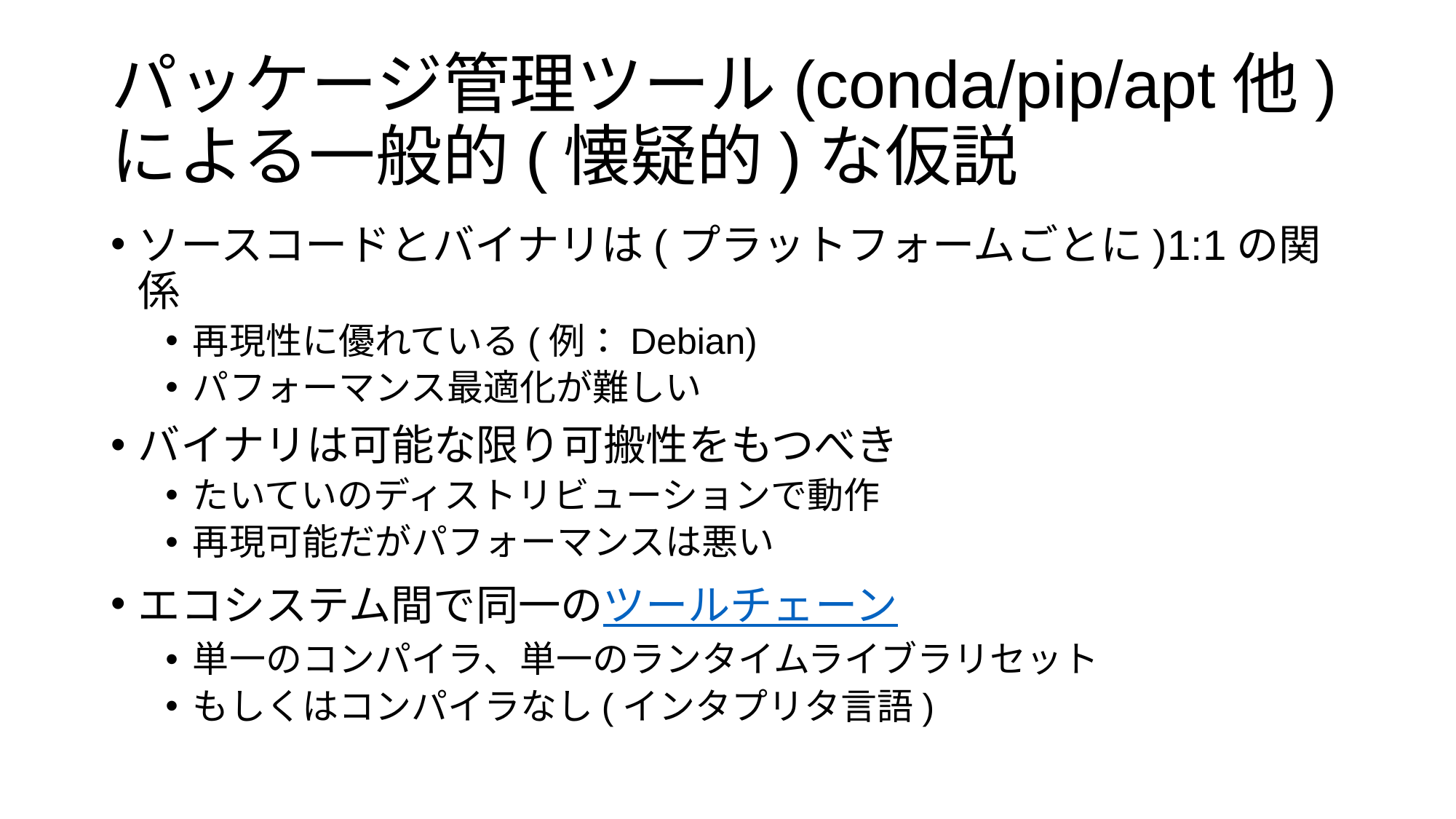

# パッケージ管理ツール(conda/pip/apt他)による一般的(懐疑的)な仮説
ソースコードとバイナリは(プラットフォームごとに)1:1の関係
再現性に優れている(例：Debian)
パフォーマンス最適化が難しい
バイナリは可能な限り可搬性をもつべき
たいていのディストリビューションで動作
再現可能だがパフォーマンスは悪い
エコシステム間で同一のツールチェーン
単一のコンパイラ、単一のランタイムライブラリセット
もしくはコンパイラなし(インタプリタ言語)